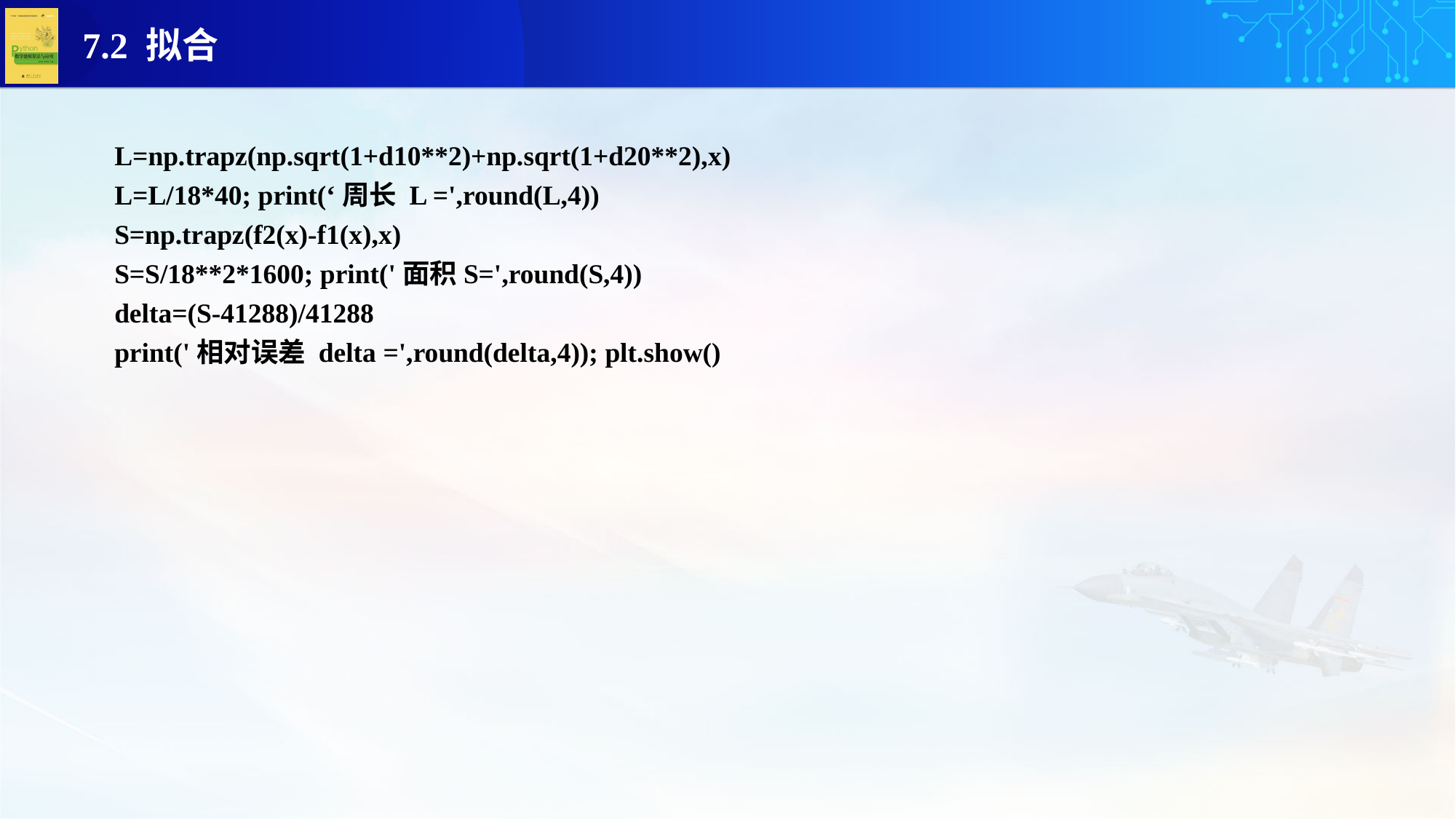

L=np.trapz(np.sqrt(1+d10**2)+np.sqrt(1+d20**2),x)
L=L/18*40; print(‘周长 L =',round(L,4))
S=np.trapz(f2(x)-f1(x),x)
S=S/18**2*1600; print('面积S=',round(S,4))
delta=(S-41288)/41288
print('相对误差 delta =',round(delta,4)); plt.show()